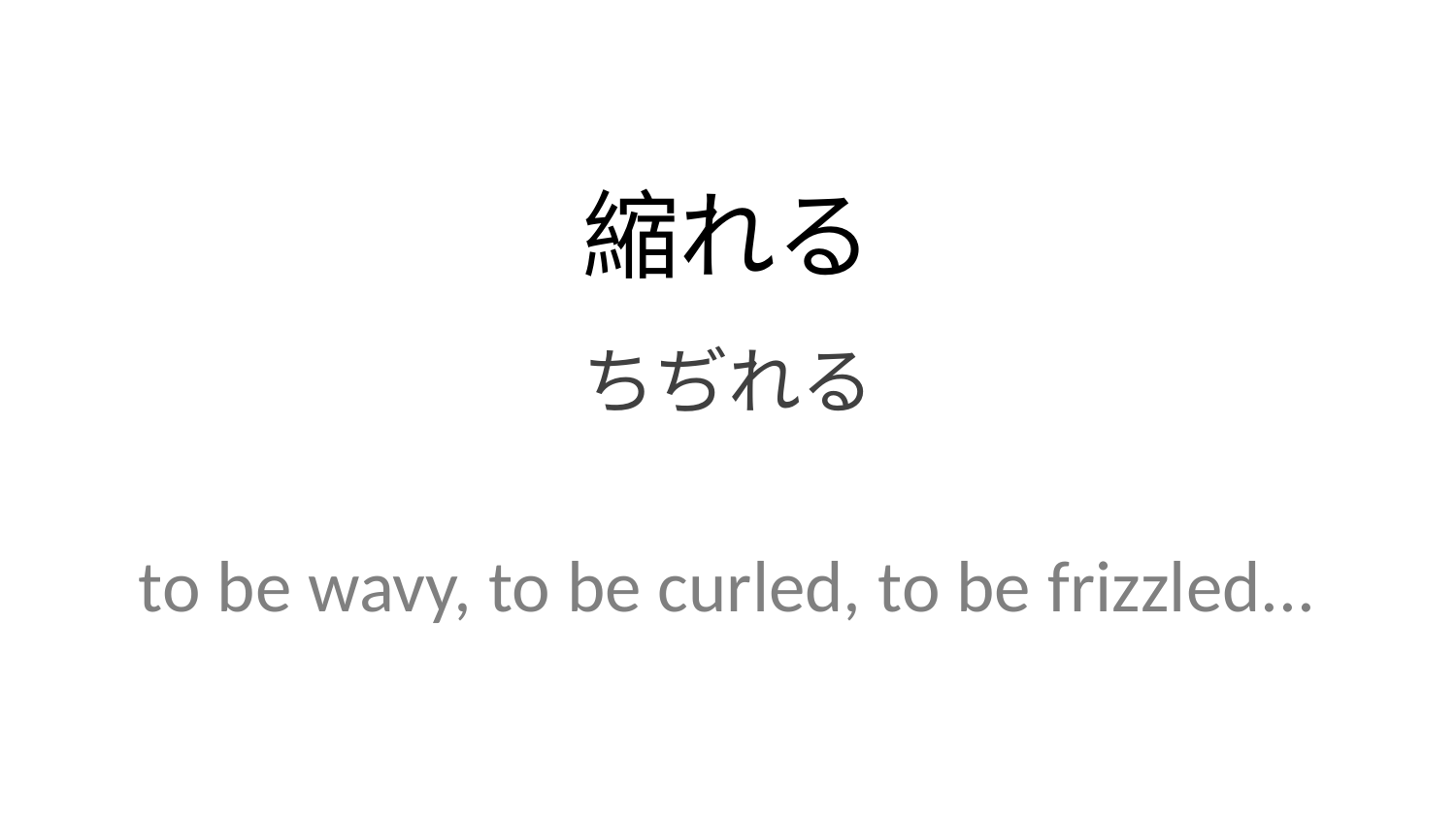

縮れる

ちぢれる
to be wavy, to be curled, to be frizzled...